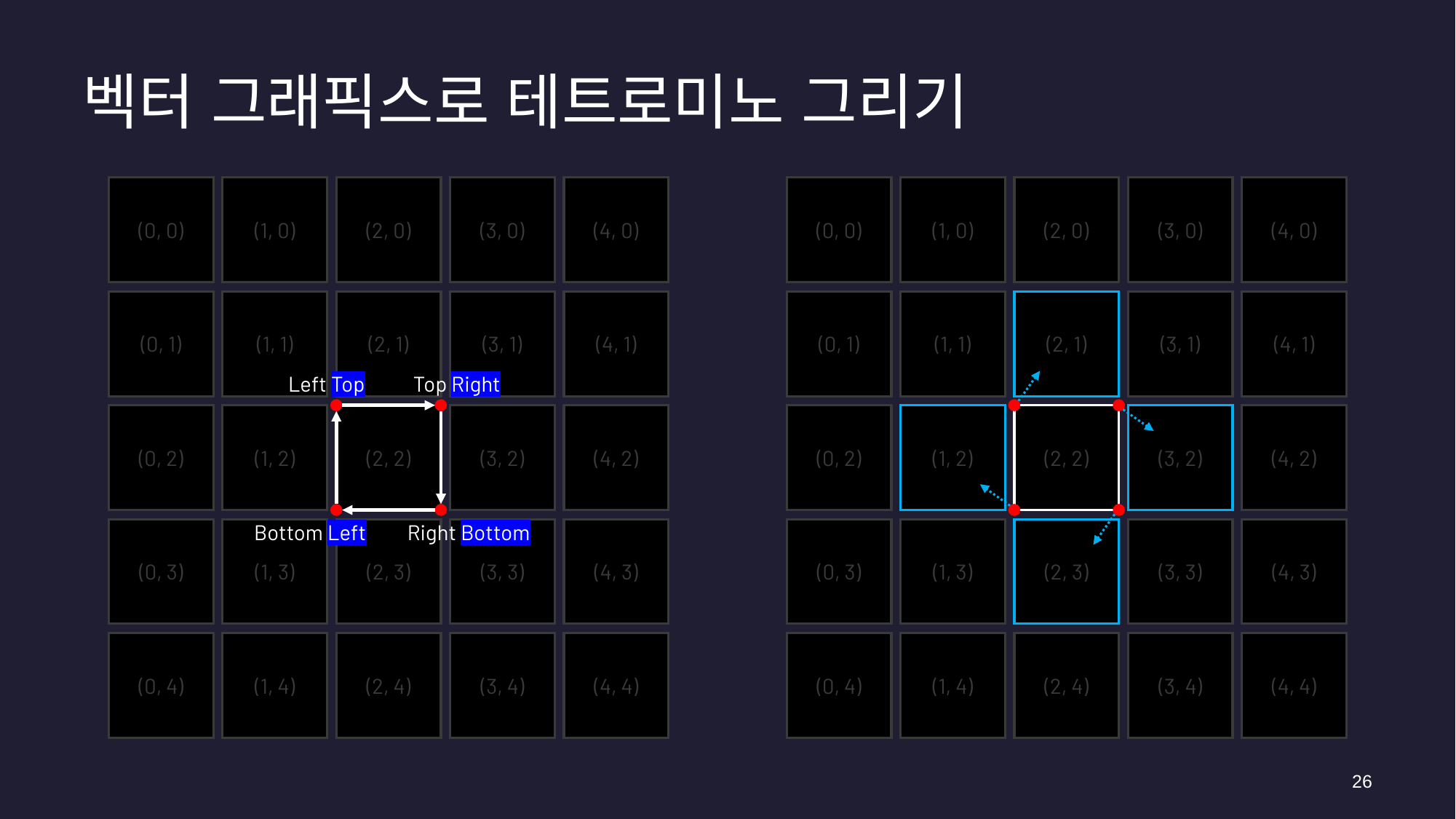

# 벡터 그래픽스로 테트로미노 그리기
(2, 0)
(3, 0)
(4, 0)
(1, 0)
(0, 0)
(0, 1)
(1, 1)
(2, 1)
(3, 1)
(4, 1)
Left Top
Top Right

(0, 2)
(1, 2)
(2, 2)
(3, 2)
(4, 2)

Right Bottom
Bottom Left
(2, 3)
(3, 3)
(4, 3)
(0, 3)
(1, 3)
(2, 4)
(3, 4)
(4, 4)
(0, 4)
(1, 4)
(2, 0)
(3, 0)
(4, 0)
(1, 0)
(0, 0)
(2, 1)
(3, 1)
(4, 1)
(0, 1)
(1, 1)

(2, 2)
(3, 2)
(4, 2)
(0, 2)
(1, 2)

(2, 3)
(3, 3)
(4, 3)
(0, 3)
(1, 3)
(2, 4)
(3, 4)
(4, 4)
(0, 4)
(1, 4)
26